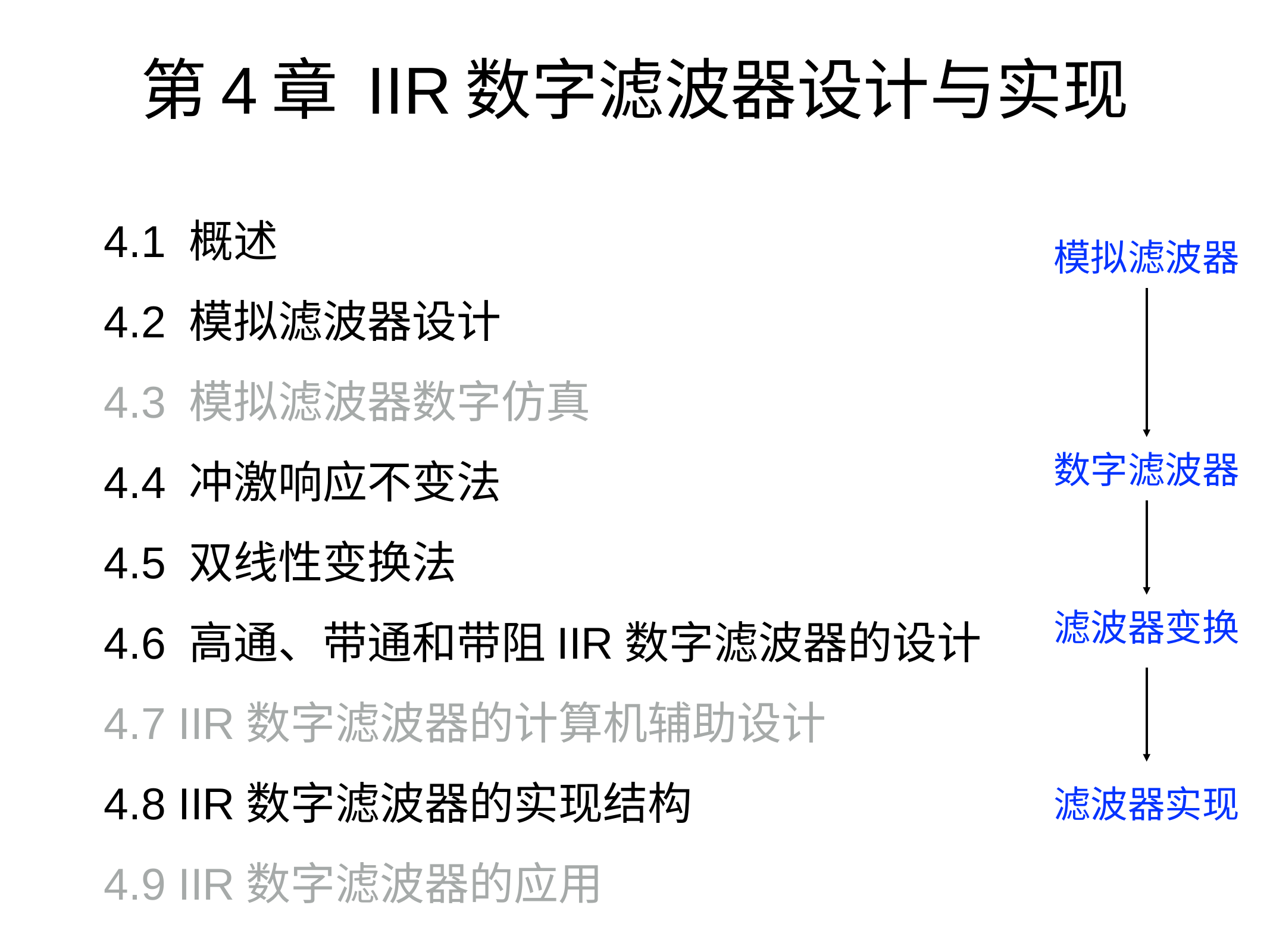

# 第4章 IIR数字滤波器设计与实现
4.1 概述
4.2 模拟滤波器设计
4.3 模拟滤波器数字仿真
4.4 冲激响应不变法
4.5 双线性变换法
4.6 高通、带通和带阻IIR数字滤波器的设计
4.7 IIR数字滤波器的计算机辅助设计
4.8 IIR数字滤波器的实现结构
4.9 IIR数字滤波器的应用
模拟滤波器

数字滤波器

滤波器变换

滤波器实现